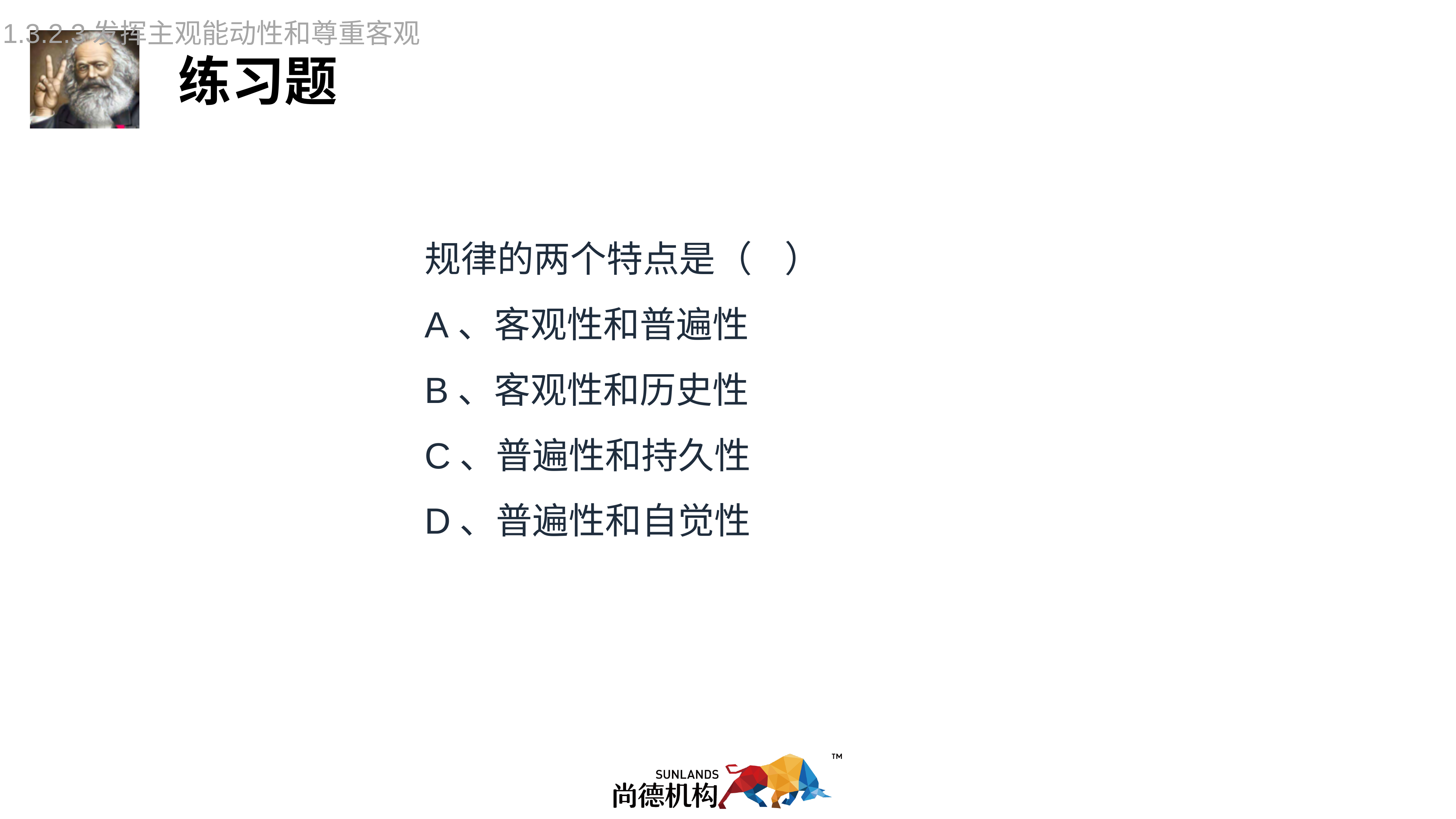

1.3.2.3发挥主观能动性和尊重客观规律的关系
规律的两个特点是（    ）
A、客观性和普遍性
B、客观性和历史性
C、普遍性和持久性
D、普遍性和自觉性